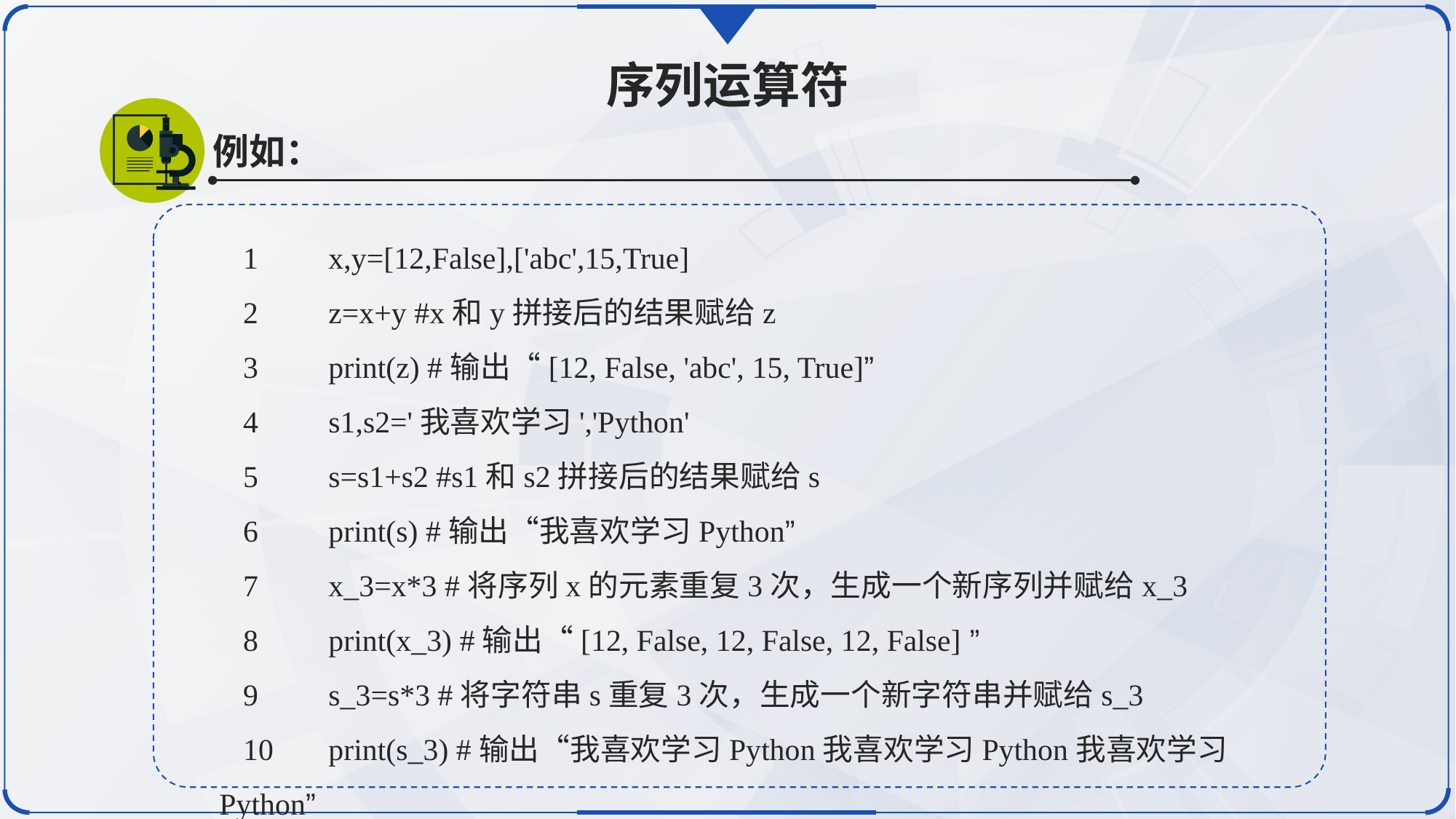

序列运算符

例如：

1	x,y=[12,False],['abc',15,True]
2	z=x+y #x和y拼接后的结果赋给z
3	print(z) #输出“[12, False, 'abc', 15, True]”
4	s1,s2='我喜欢学习','Python'
5	s=s1+s2 #s1和s2拼接后的结果赋给s
6	print(s) #输出“我喜欢学习Python”
7	x_3=x*3 #将序列x的元素重复3次，生成一个新序列并赋给x_3
8	print(x_3) #输出“[12, False, 12, False, 12, False] ”
9	s_3=s*3 #将字符串s重复3次，生成一个新字符串并赋给s_3
10	print(s_3) #输出“我喜欢学习Python我喜欢学习Python我喜欢学习Python”